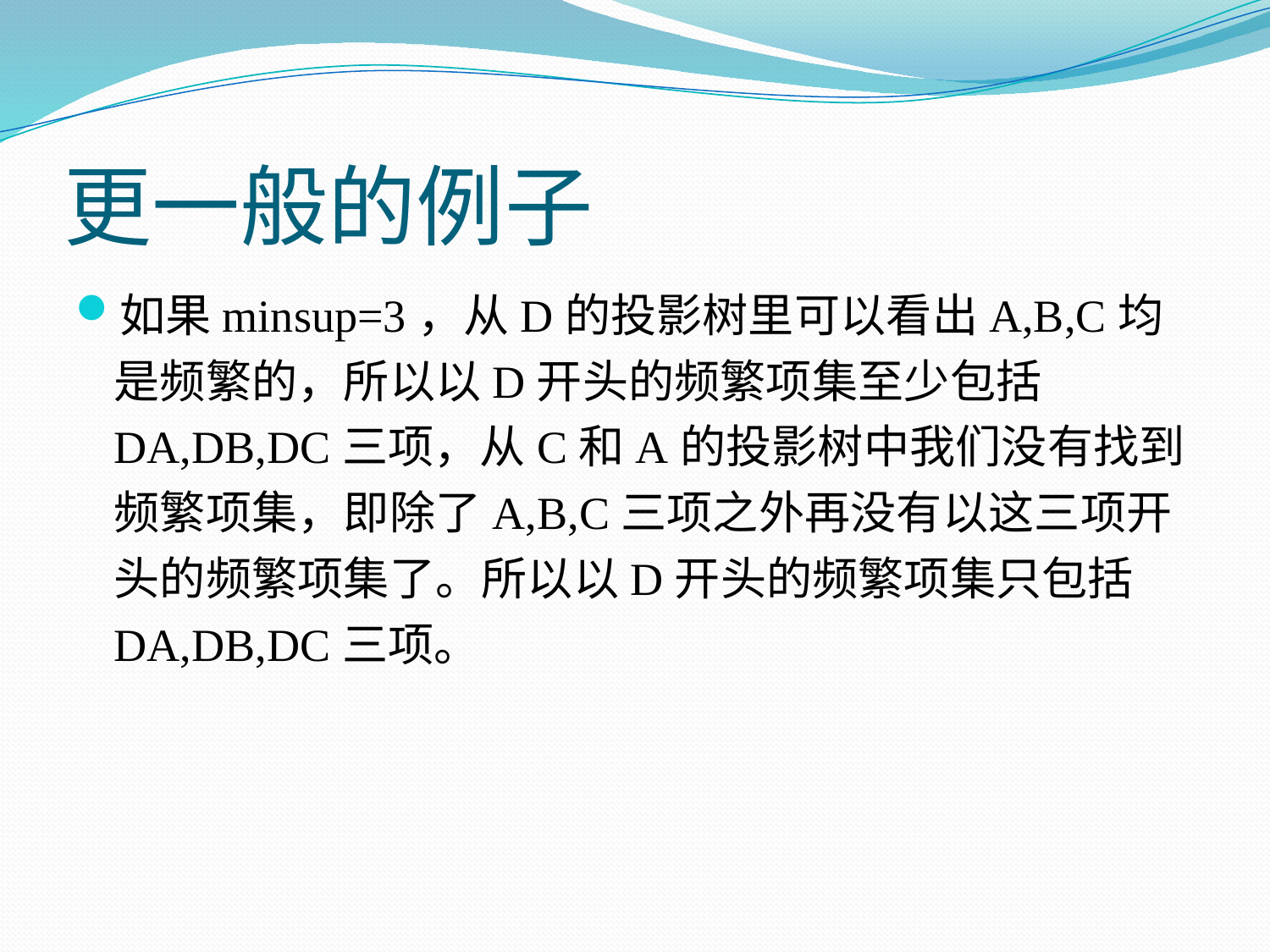

# 更一般的例子
如果minsup=3，从D的投影树里可以看出A,B,C均是频繁的，所以以D开头的频繁项集至少包括DA,DB,DC三项，从C和A的投影树中我们没有找到频繁项集，即除了A,B,C三项之外再没有以这三项开头的频繁项集了。所以以D开头的频繁项集只包括DA,DB,DC三项。